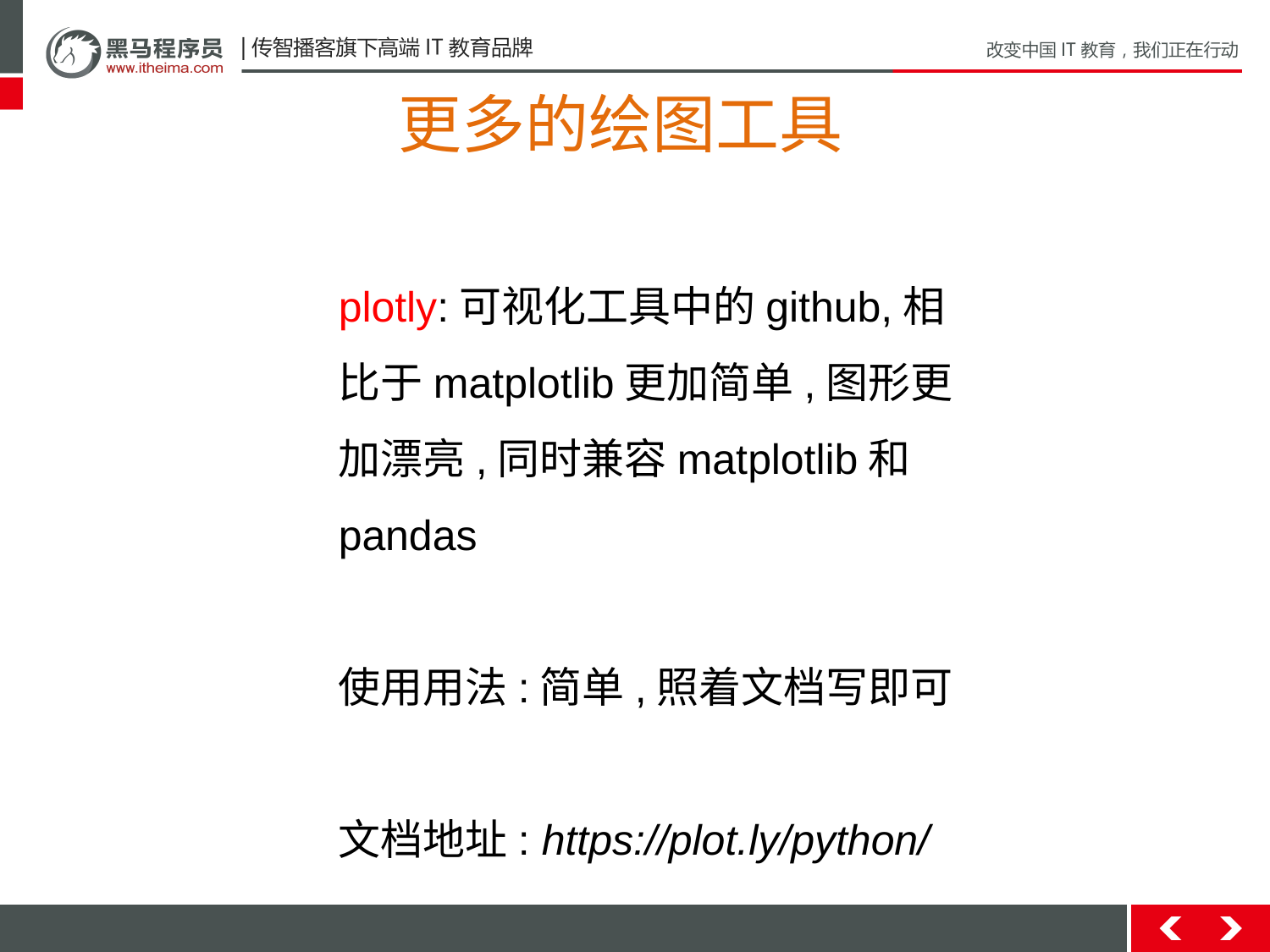

# 更多的绘图工具
plotly:可视化工具中的github,相比于matplotlib更加简单,图形更加漂亮,同时兼容matplotlib和pandas

使用用法:简单,照着文档写即可

文档地址: https://plot.ly/python/